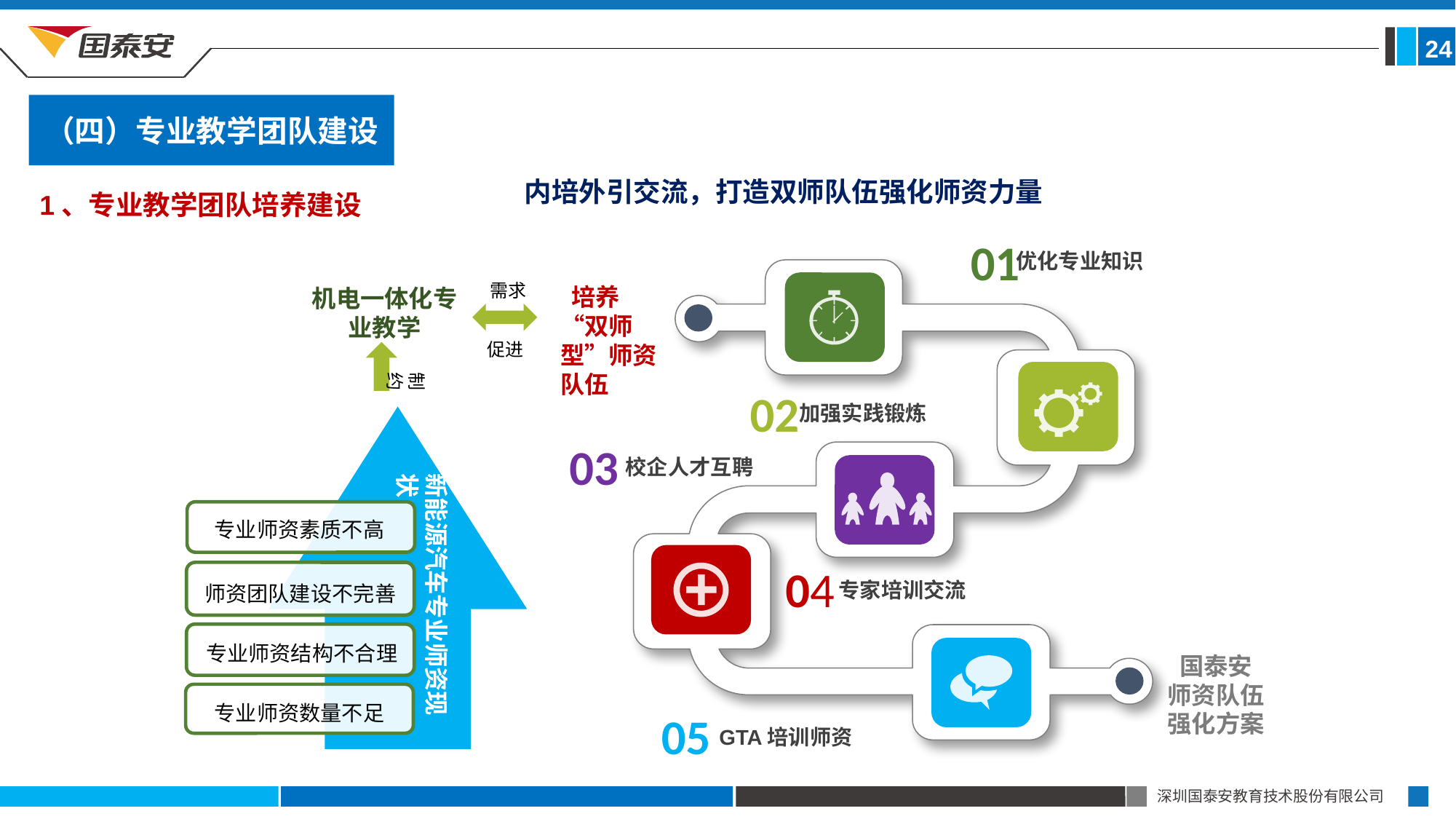

24
（四）专业教学团队建设
内培外引交流，打造双师队伍强化师资力量
1、专业教学团队培养建设
01
优化专业知识

需求
 培养“双师型”师资队伍
机电一体化专业教学

促进

制约

02

加强实践锻炼

专业师资素质不高

师资团队建设不完善

专业师资结构不合理

专业师资数量不足
03
校企人才互聘

新能源汽车专业师资现状

04

专家培训交流

国泰安
师资队伍强化方案

05
GTA培训师资